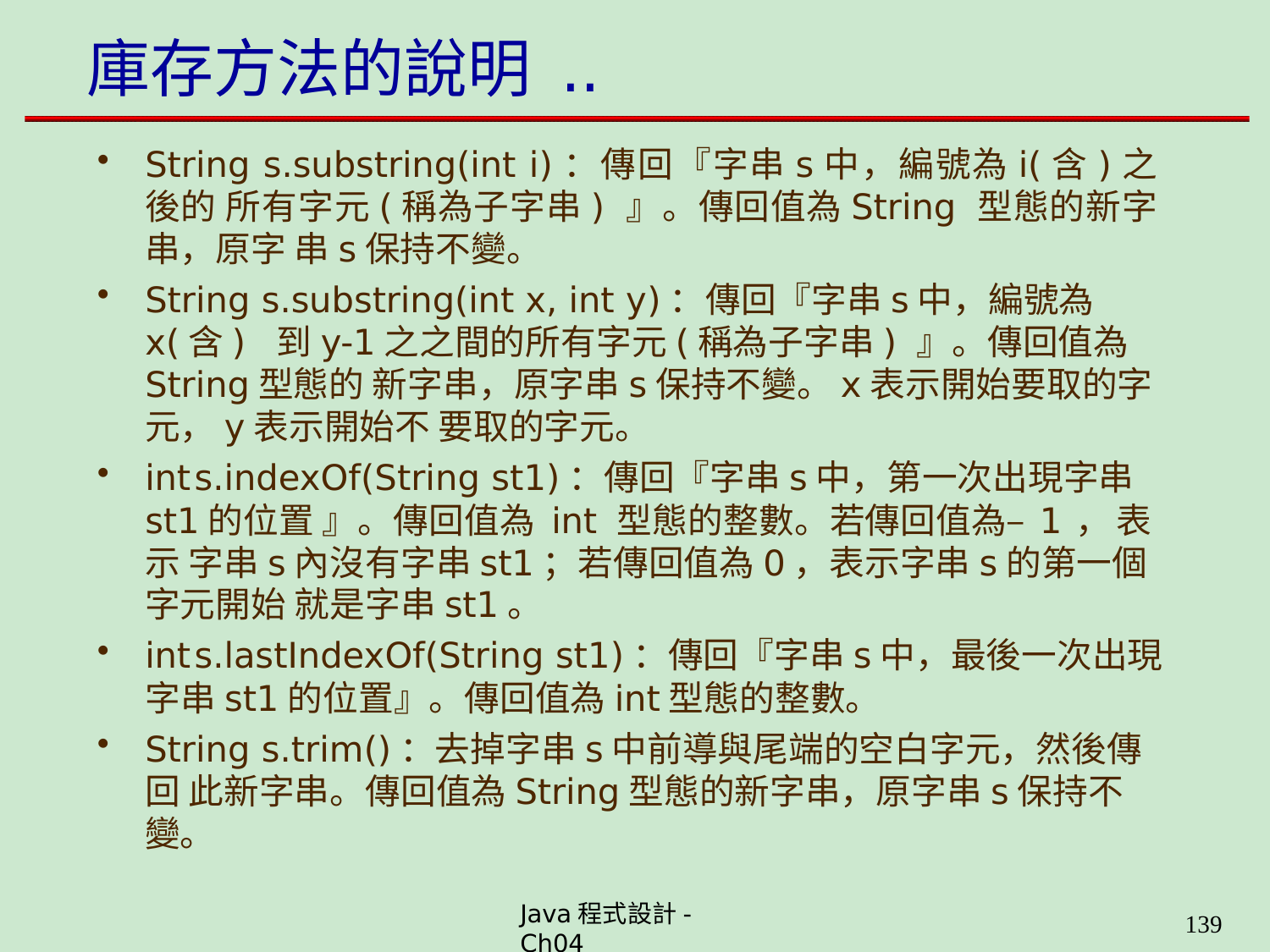

# 庫存方法的說明 ..
String s.substring(int i)：傳回『字串s中，編號為i(含)之後的 所有字元(稱為子字串) 』。傳回值為String 型態的新字串，原字 串s保持不變。
String s.substring(int x, int y)：傳回『字串s中，編號為x(含)  到y-1之之間的所有字元(稱為子字串) 』。傳回值為String型態的 新字串，原字串s保持不變。x表示開始要取的字元，y表示開始不 要取的字元。
int	s.indexOf(String st1)：傳回『字串s中，第一次出現字串 st1的位置 』。傳回值為 int 型態的整數。若傳回值為–1，表示 字串s內沒有字串st1；若傳回值為0，表示字串s的第一個字元開始 就是字串st1。
int	s.lastIndexOf(String st1)：傳回『字串s中，最後一次出現
字串st1的位置』。傳回值為int型態的整數。
String s.trim()：去掉字串s中前導與尾端的空白字元，然後傳回 此新字串。傳回值為String型態的新字串，原字串s保持不變。
Java程式設計-Ch04
139